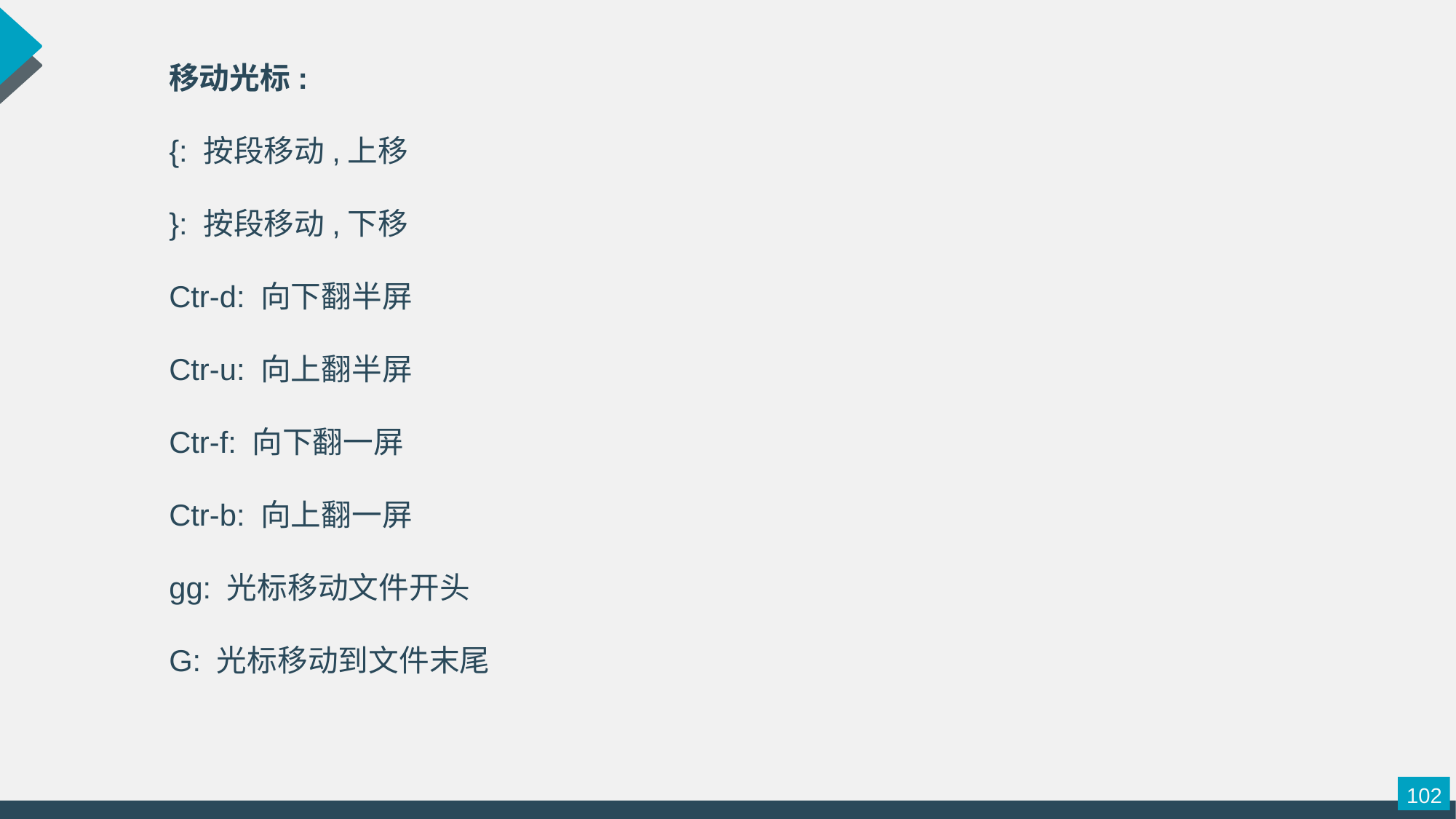

移动光标:

{: 按段移动,上移

}: 按段移动,下移

Ctr-d: 向下翻半屏

Ctr-u: 向上翻半屏

Ctr-f: 向下翻一屏

Ctr-b: 向上翻一屏

gg: 光标移动文件开头

G: 光标移动到文件末尾